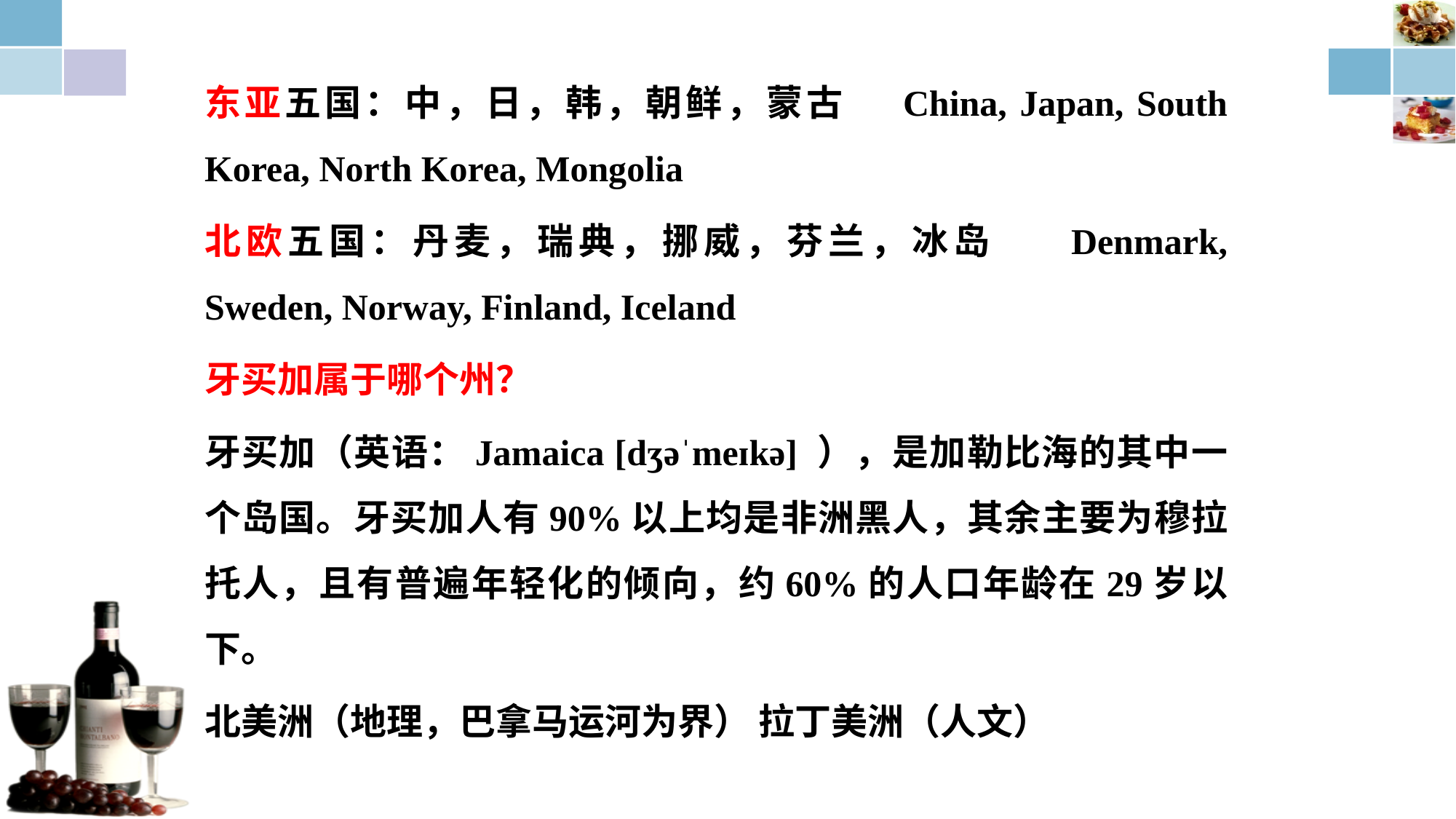

东亚五国：中，日，韩，朝鲜，蒙古    China, Japan, South Korea, North Korea, Mongolia
北欧五国：丹麦，瑞典，挪威，芬兰，冰岛     Denmark, Sweden, Norway, Finland, Iceland
牙买加属于哪个州？
牙买加（英语：Jamaica [dʒəˈmeɪkə] ），是加勒比海的其中一个岛国。牙买加人有90%以上均是非洲黑人，其余主要为穆拉托人，且有普遍年轻化的倾向，约60%的人口年龄在29岁以下。
北美洲（地理，巴拿马运河为界） 拉丁美洲（人文）